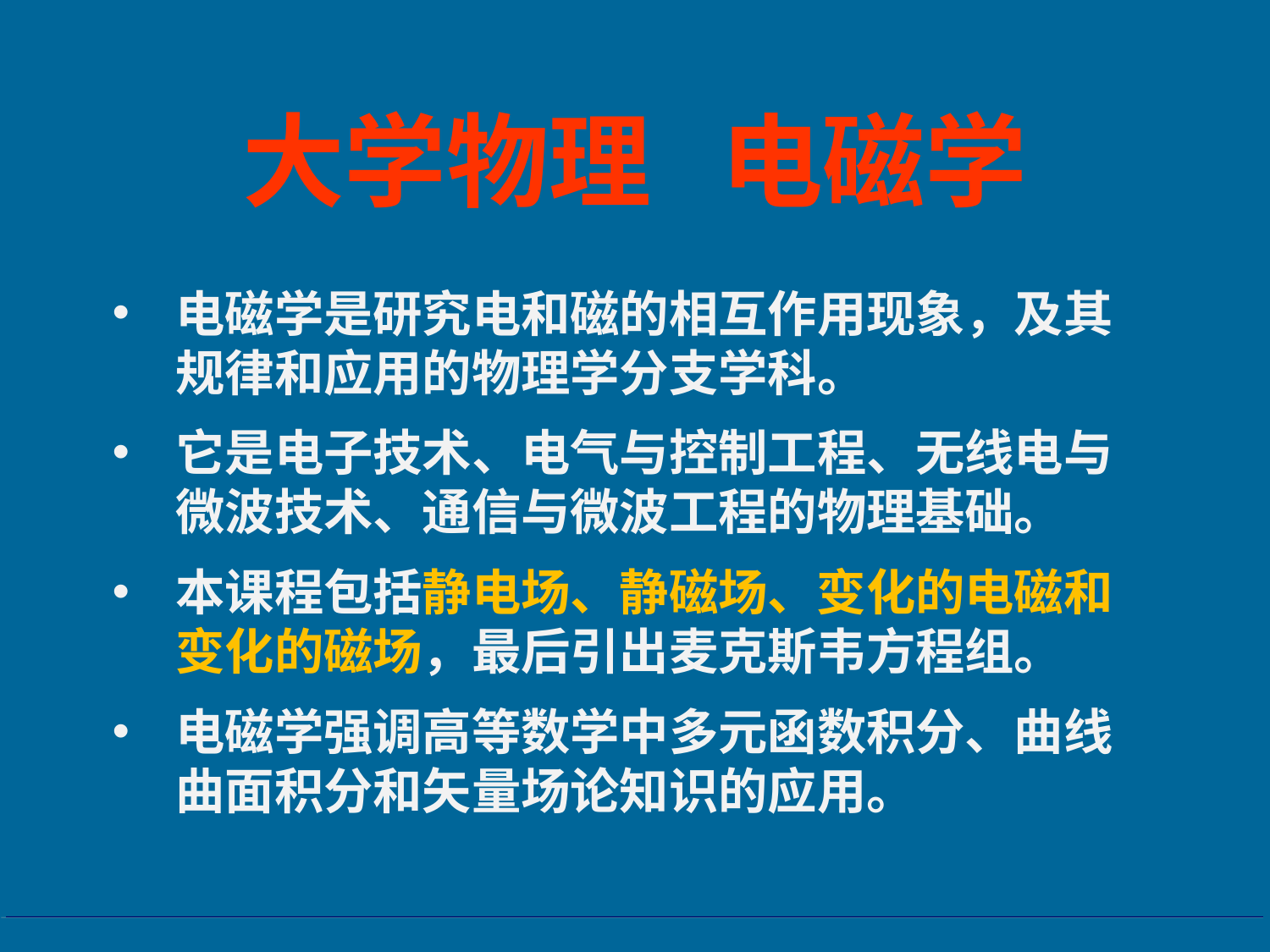

大学物理   电磁学
电磁学是研究电和磁的相互作用现象，及其规律和应用的物理学分支学科。
它是电子技术、电气与控制工程、无线电与微波技术、通信与微波工程的物理基础。
本课程包括静电场、静磁场、变化的电磁和变化的磁场，最后引出麦克斯韦方程组。
电磁学强调高等数学中多元函数积分、曲线曲面积分和矢量场论知识的应用。